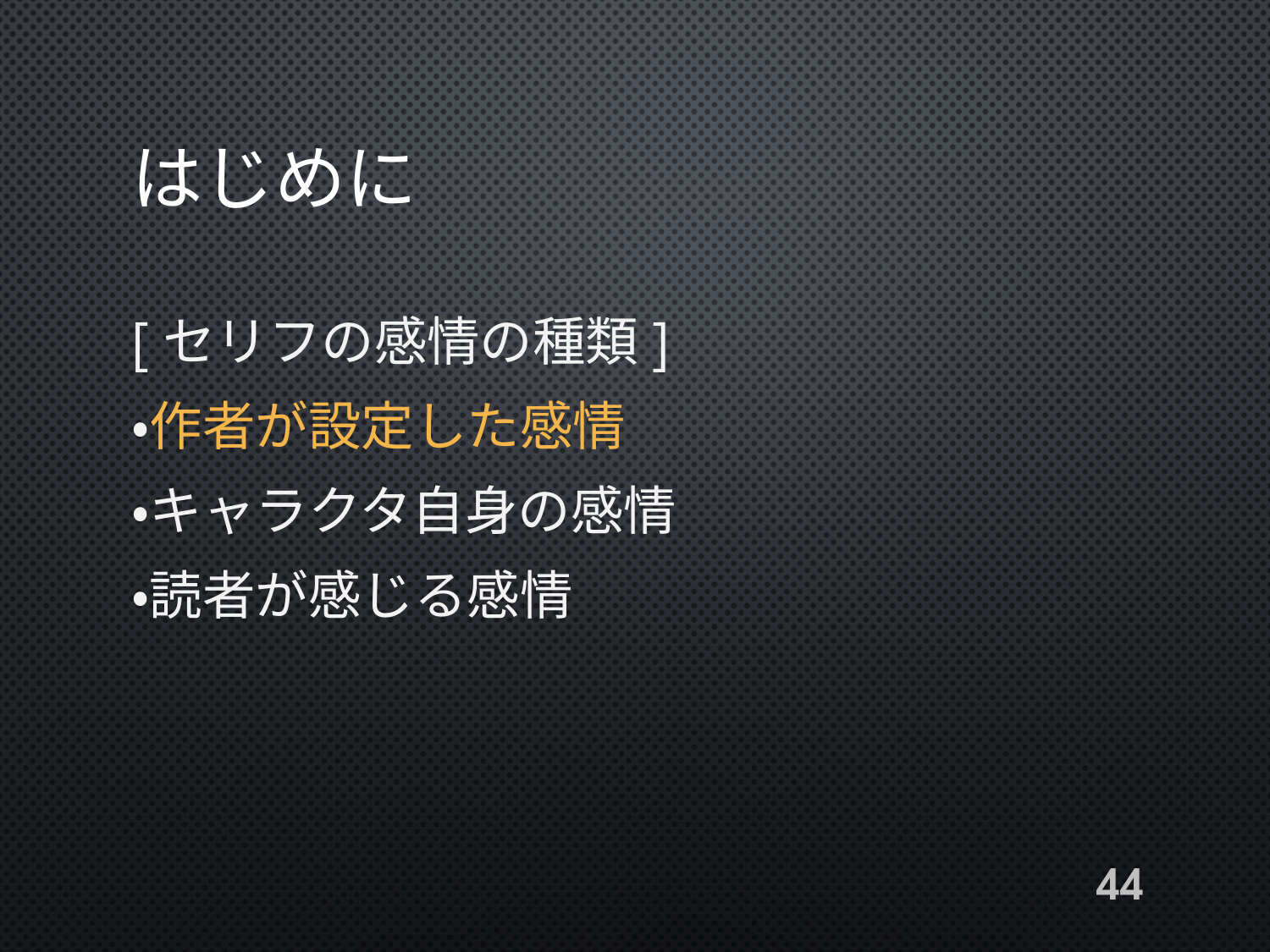

# はじめに
[セリフの感情の種類]
・作者が設定した感情
・キャラクタ自身の感情
・読者が感じる感情

44